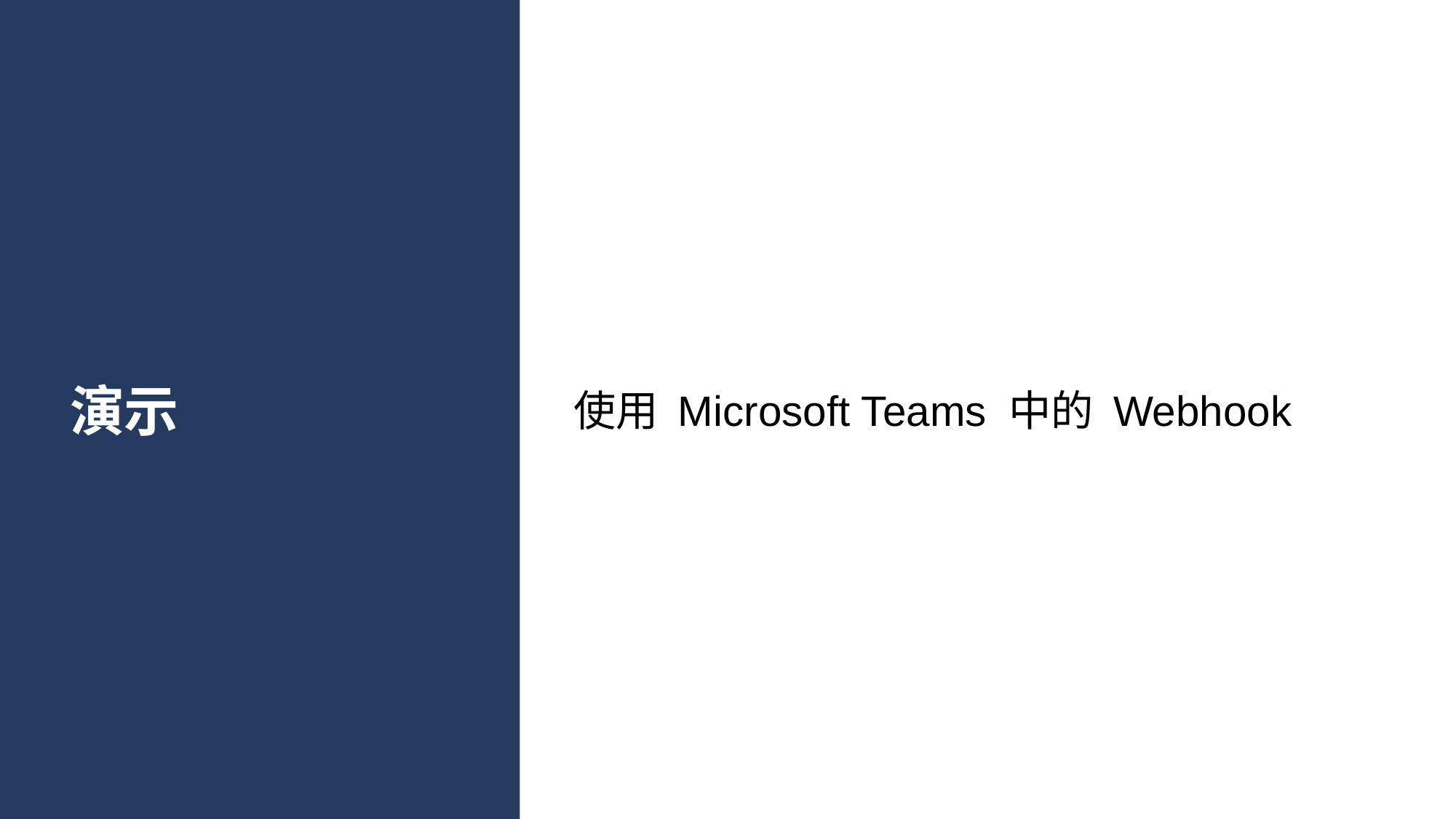

# 演示
使用 Microsoft Teams 中的 Webhook